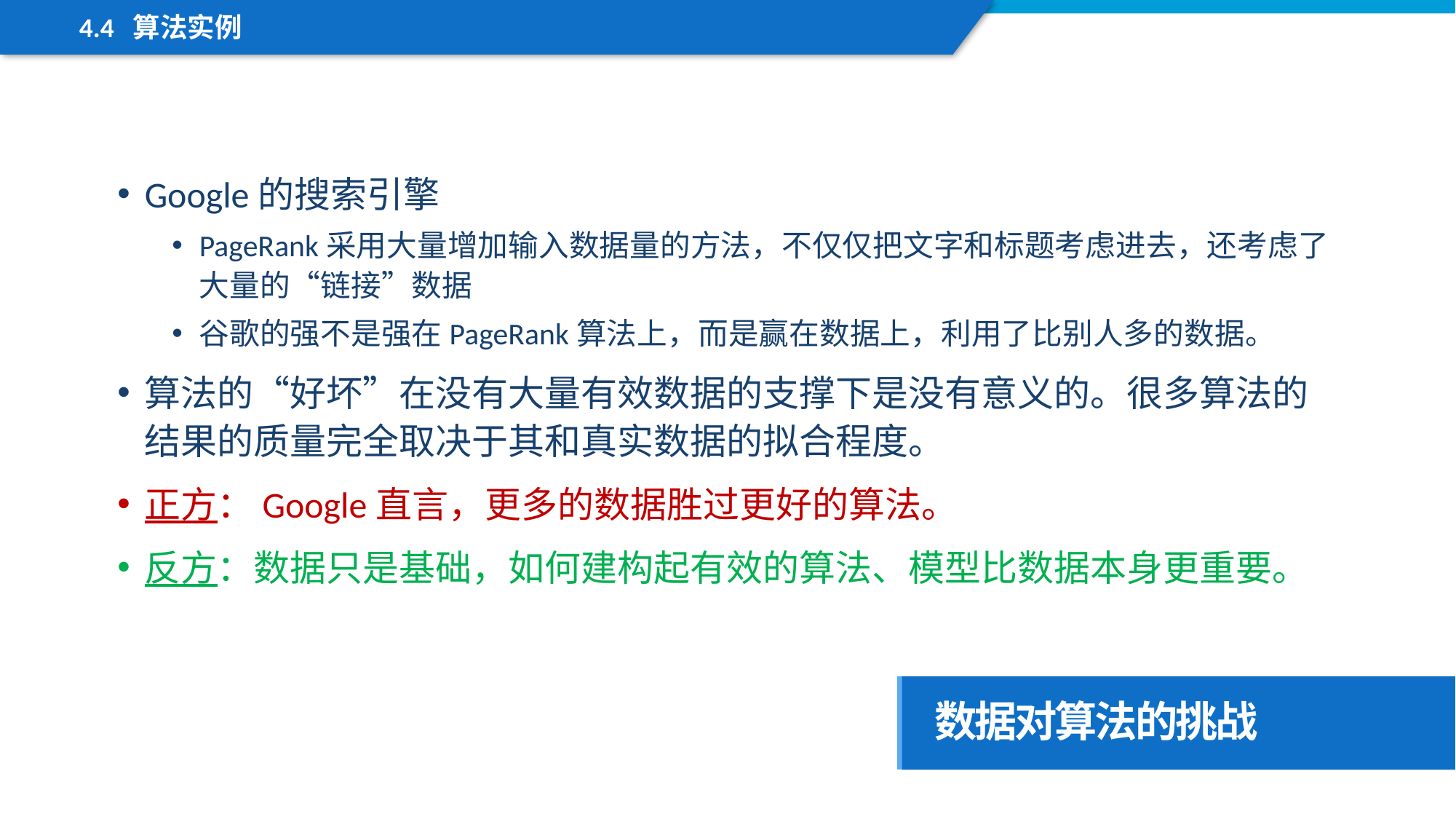

4.4  算法实例
Google的搜索引擎
PageRank采用大量增加输入数据量的方法，不仅仅把文字和标题考虑进去，还考虑了大量的“链接”数据
谷歌的强不是强在PageRank算法上，而是赢在数据上，利用了比别人多的数据。
算法的“好坏”在没有大量有效数据的支撑下是没有意义的。很多算法的结果的质量完全取决于其和真实数据的拟合程度。
正方：Google直言，更多的数据胜过更好的算法。
反方：数据只是基础，如何建构起有效的算法、模型比数据本身更重要。
数据对算法的挑战